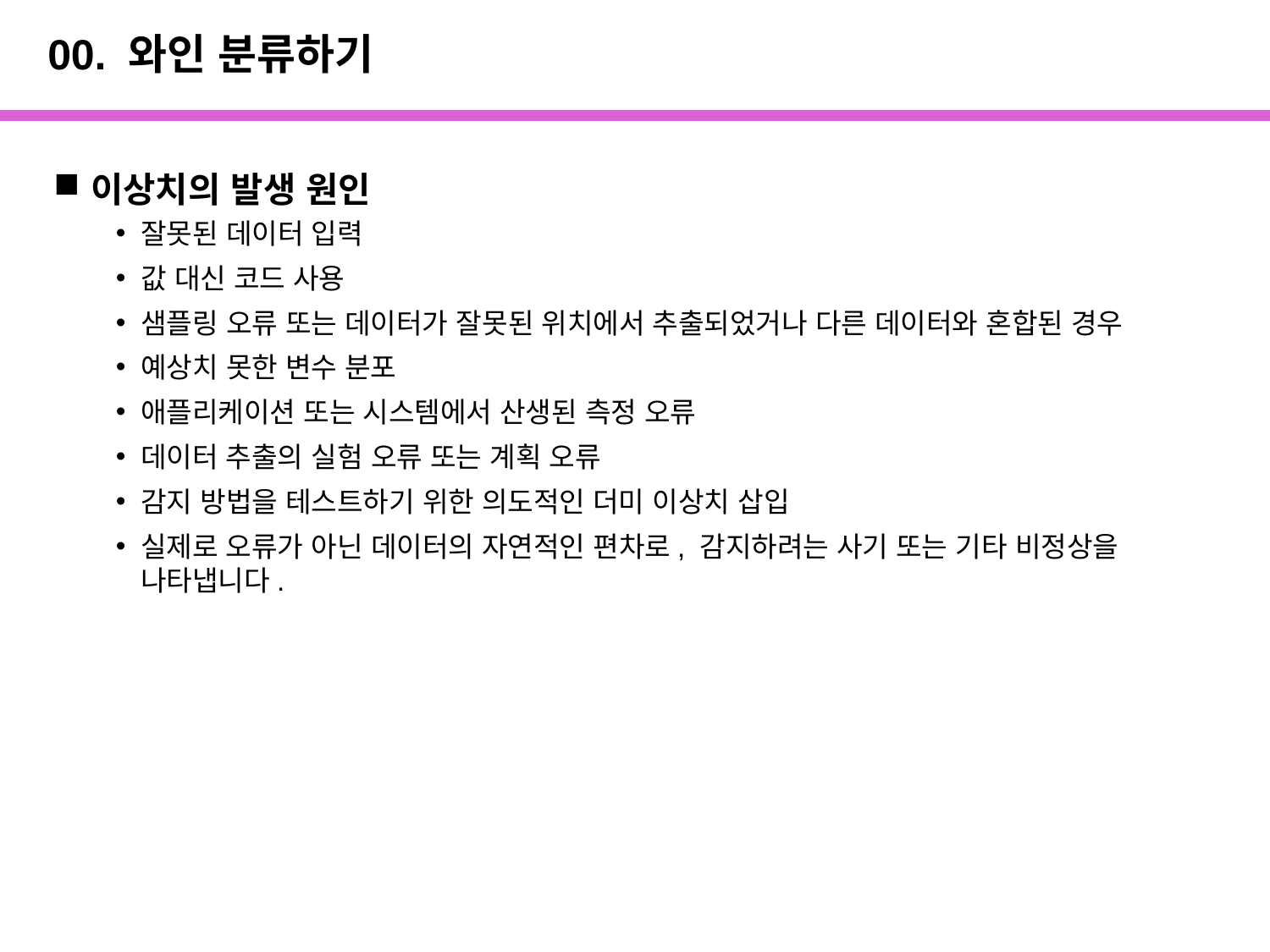

# 00. 와인 분류하기
이상치의 발생 원인
잘못된 데이터 입력
값 대신 코드 사용
샘플링 오류 또는 데이터가 잘못된 위치에서 추출되었거나 다른 데이터와 혼합된 경우
예상치 못한 변수 분포
애플리케이션 또는 시스템에서 산생된 측정 오류
데이터 추출의 실험 오류 또는 계획 오류
감지 방법을 테스트하기 위한 의도적인 더미 이상치 삽입
실제로 오류가 아닌 데이터의 자연적인 편차로, 감지하려는 사기 또는 기타 비정상을 나타냅니다.